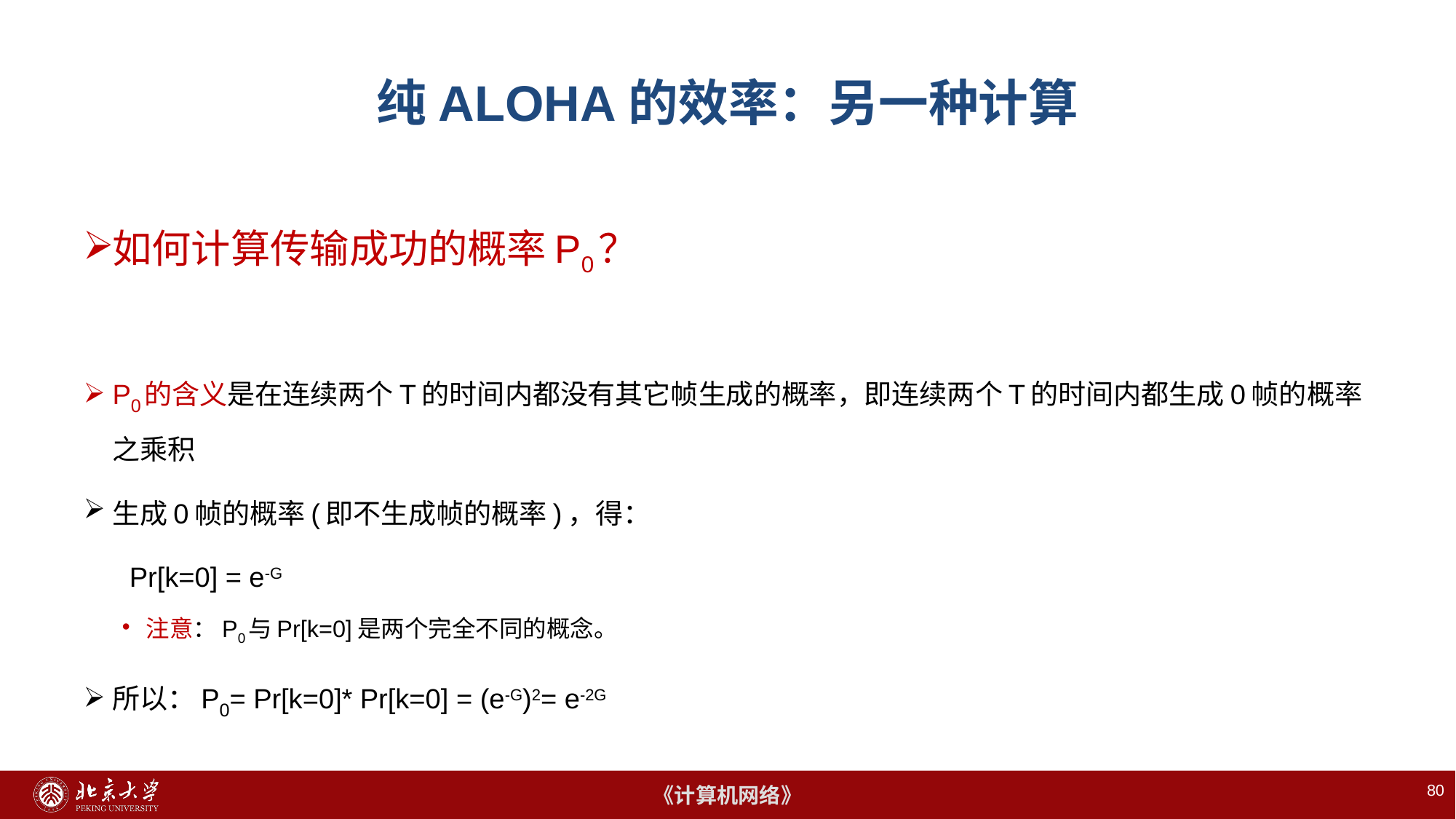

# 纯ALOHA的效率：另一种计算
如何计算传输成功的概率P0？

P0的含义是在连续两个T的时间内都没有其它帧生成的概率，即连续两个T的时间内都生成0帧的概率之乘积
生成0帧的概率(即不生成帧的概率)，得：
      Pr[k=0] = e-G
注意：P0与Pr[k=0]是两个完全不同的概念。
所以：P0= Pr[k=0]* Pr[k=0] = (e-G)2= e-2G
80